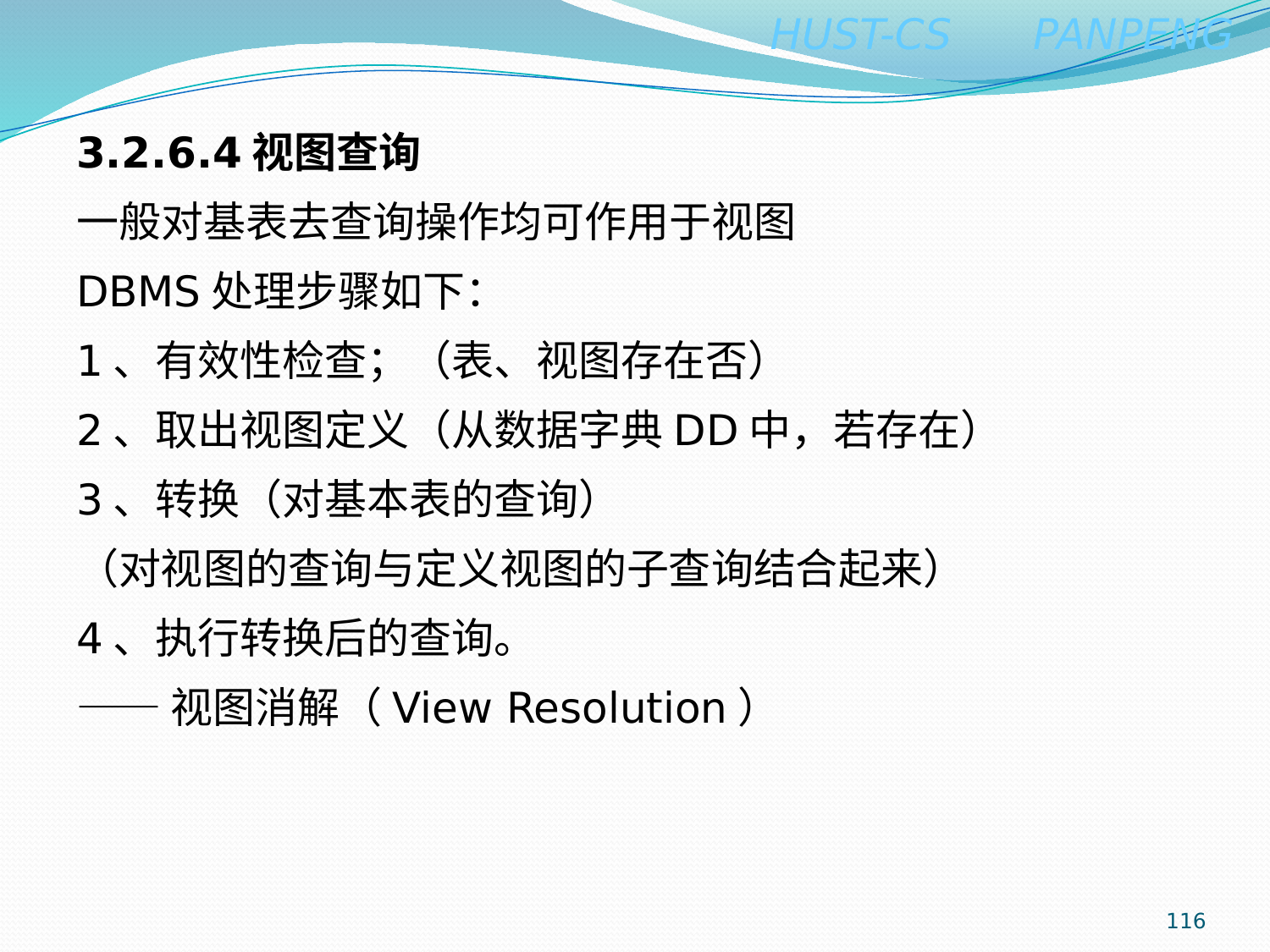

3.2.6.4视图查询
一般对基表去查询操作均可作用于视图
DBMS处理步骤如下：
1、有效性检查；（表、视图存在否）
2、取出视图定义（从数据字典DD中，若存在）
3、转换（对基本表的查询）
（对视图的查询与定义视图的子查询结合起来）
4、执行转换后的查询。
——视图消解（View Resolution）
116